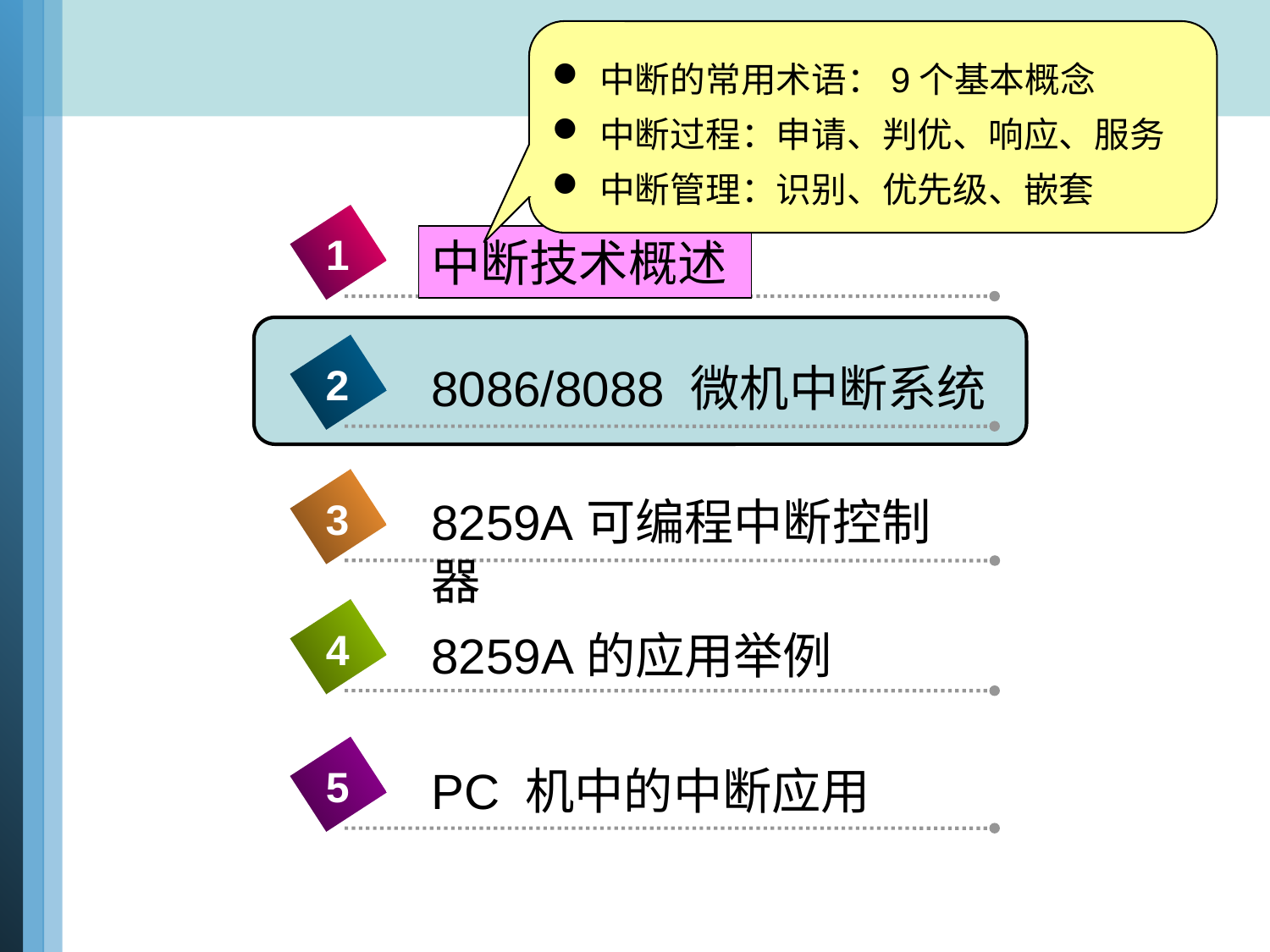

# 内容概要
中断的常用术语：9个基本概念
中断过程：申请、判优、响应、服务
中断管理：识别、优先级、嵌套

1
中断技术概述

8086/8088 微机中断系统
2

8259A可编程中断控制器
3

4
8259A的应用举例

5
PC 机中的中断应用

74